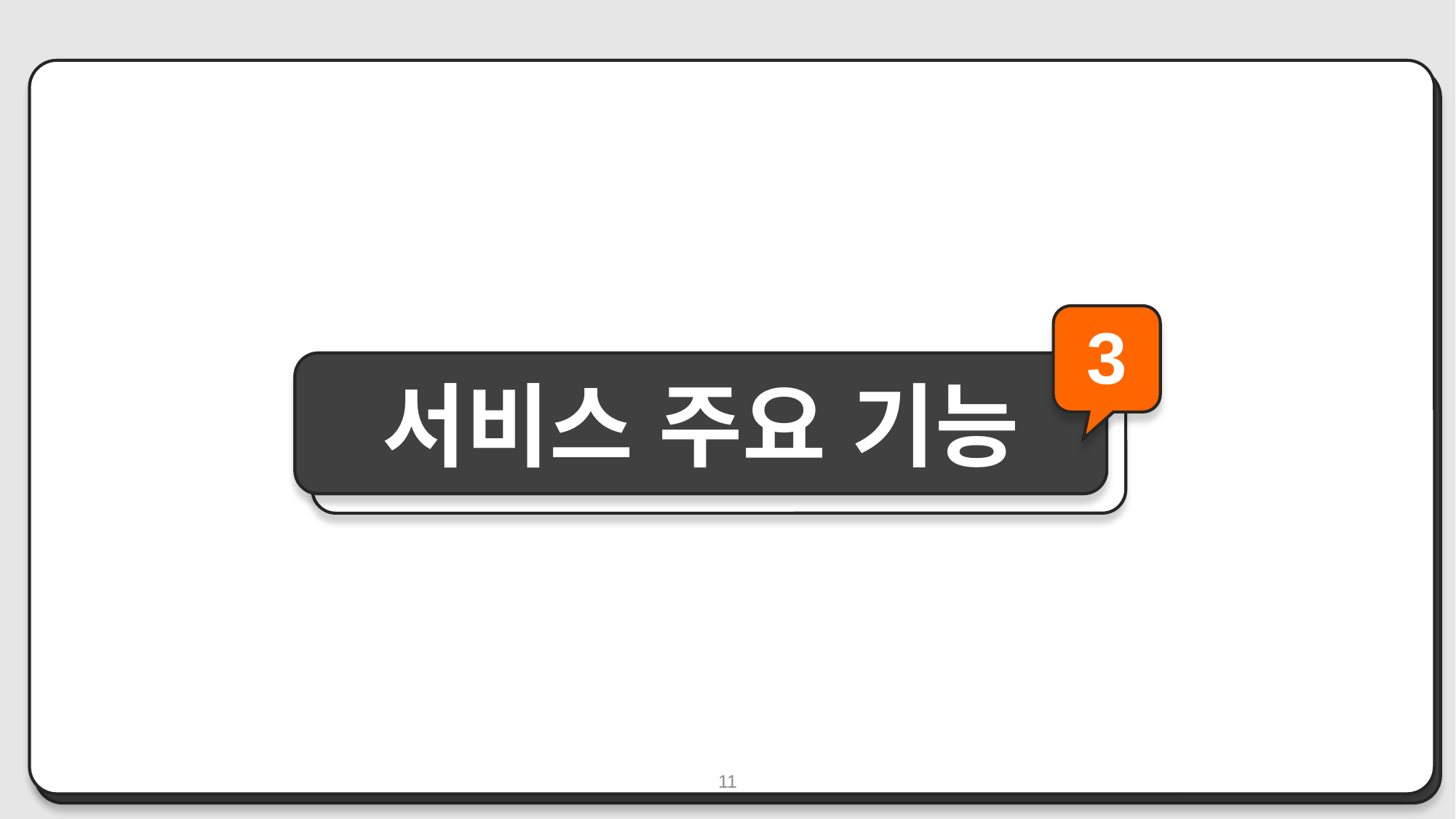

3
서비스 주요 기능

서비스 소개
11